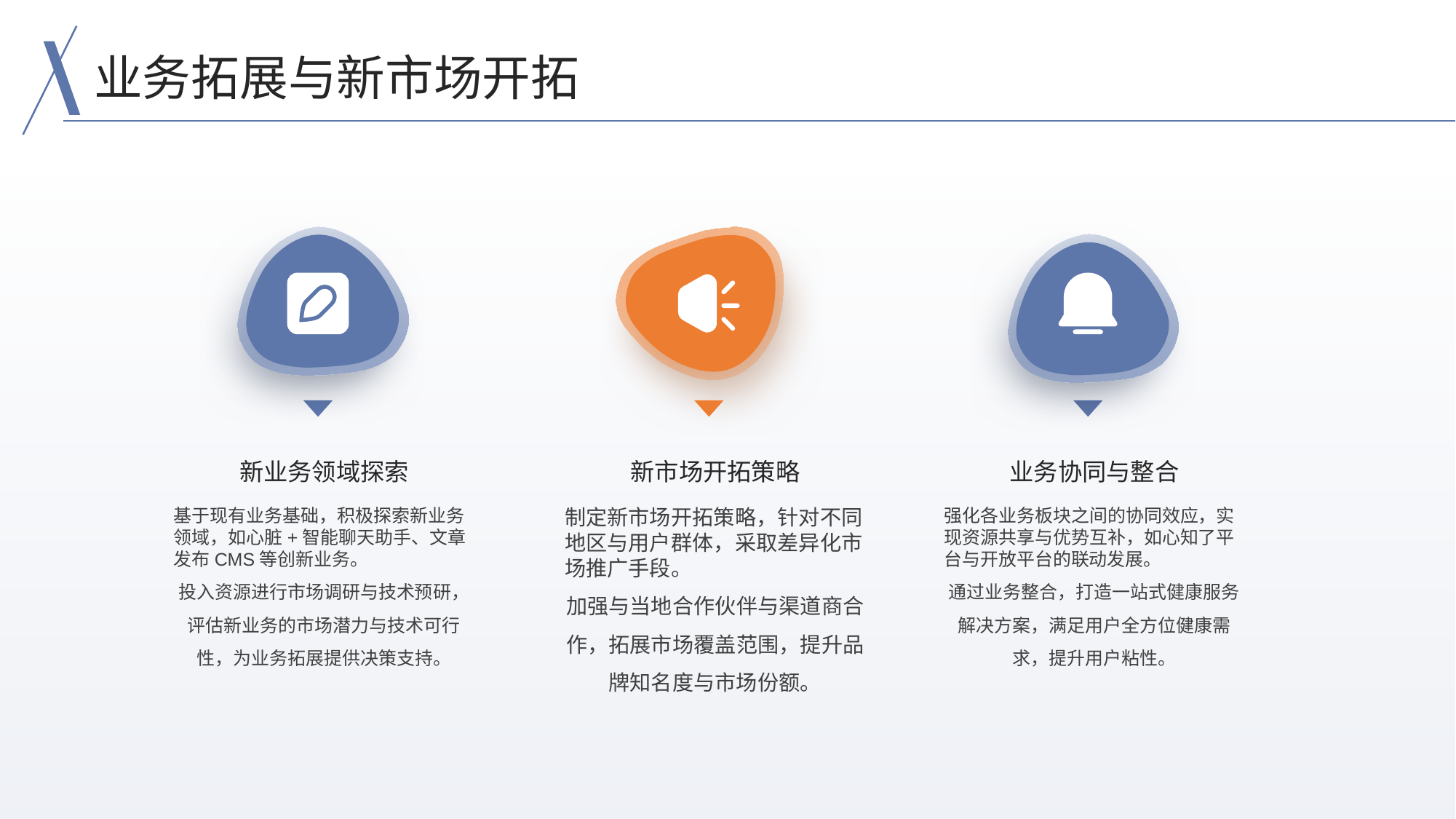

业务拓展与新市场开拓

新市场开拓策略
业务协同与整合
新业务领域探索
制定新市场开拓策略，针对不同地区与用户群体，采取差异化市场推广手段。
加强与当地合作伙伴与渠道商合作，拓展市场覆盖范围，提升品牌知名度与市场份额。
强化各业务板块之间的协同效应，实现资源共享与优势互补，如心知了平台与开放平台的联动发展。
通过业务整合，打造一站式健康服务解决方案，满足用户全方位健康需求，提升用户粘性。
基于现有业务基础，积极探索新业务领域，如心脏+智能聊天助手、文章发布CMS等创新业务。
投入资源进行市场调研与技术预研，评估新业务的市场潜力与技术可行性，为业务拓展提供决策支持。